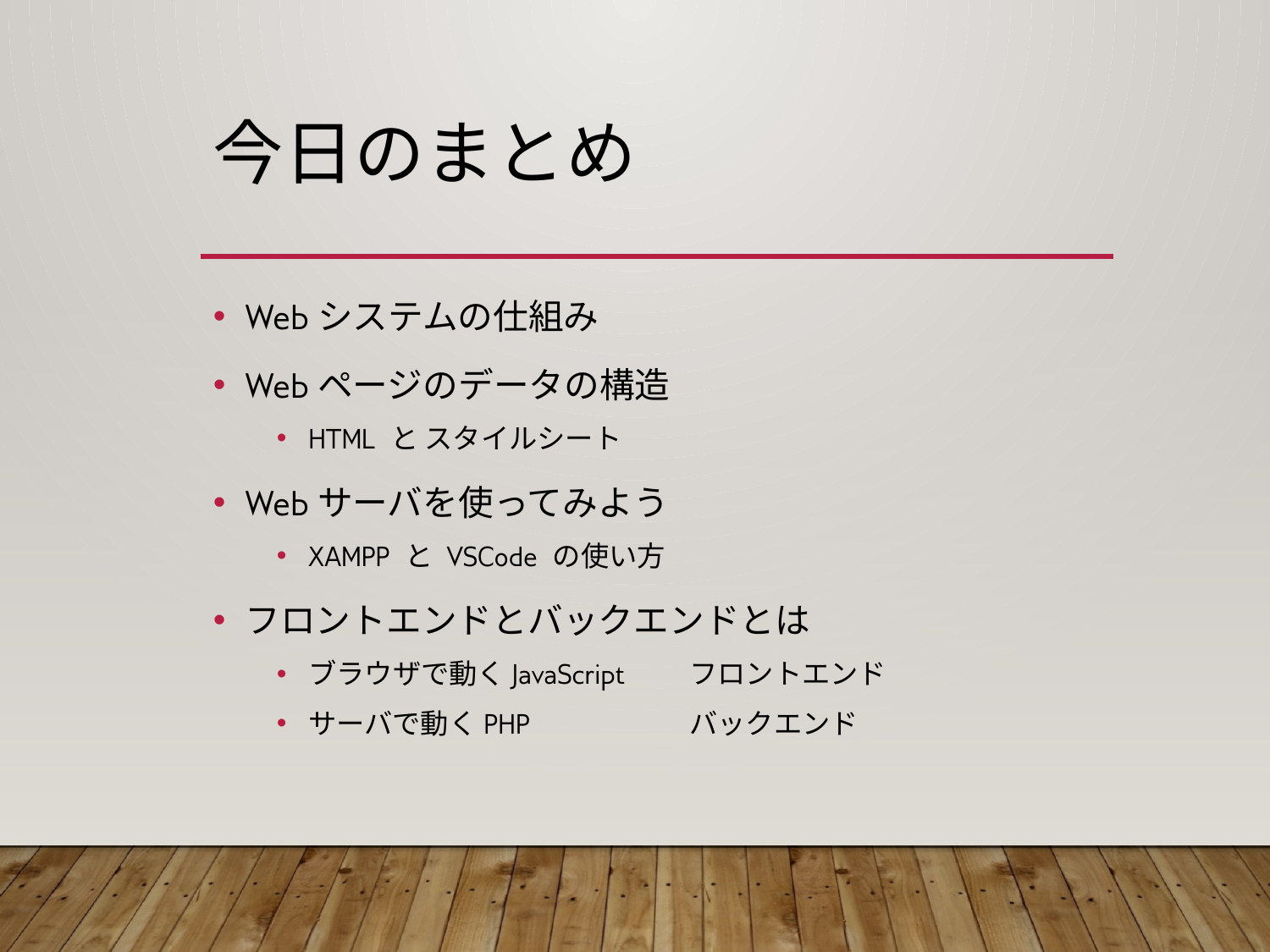

# 今日のまとめ
Webシステムの仕組み
Webページのデータの構造
HTML と スタイルシート
Webサーバを使ってみよう
XAMPP と VSCode の使い方
フロントエンドとバックエンドとは
ブラウザで動くJavaScript	フロントエンド
サーバで動くPHP		バックエンド